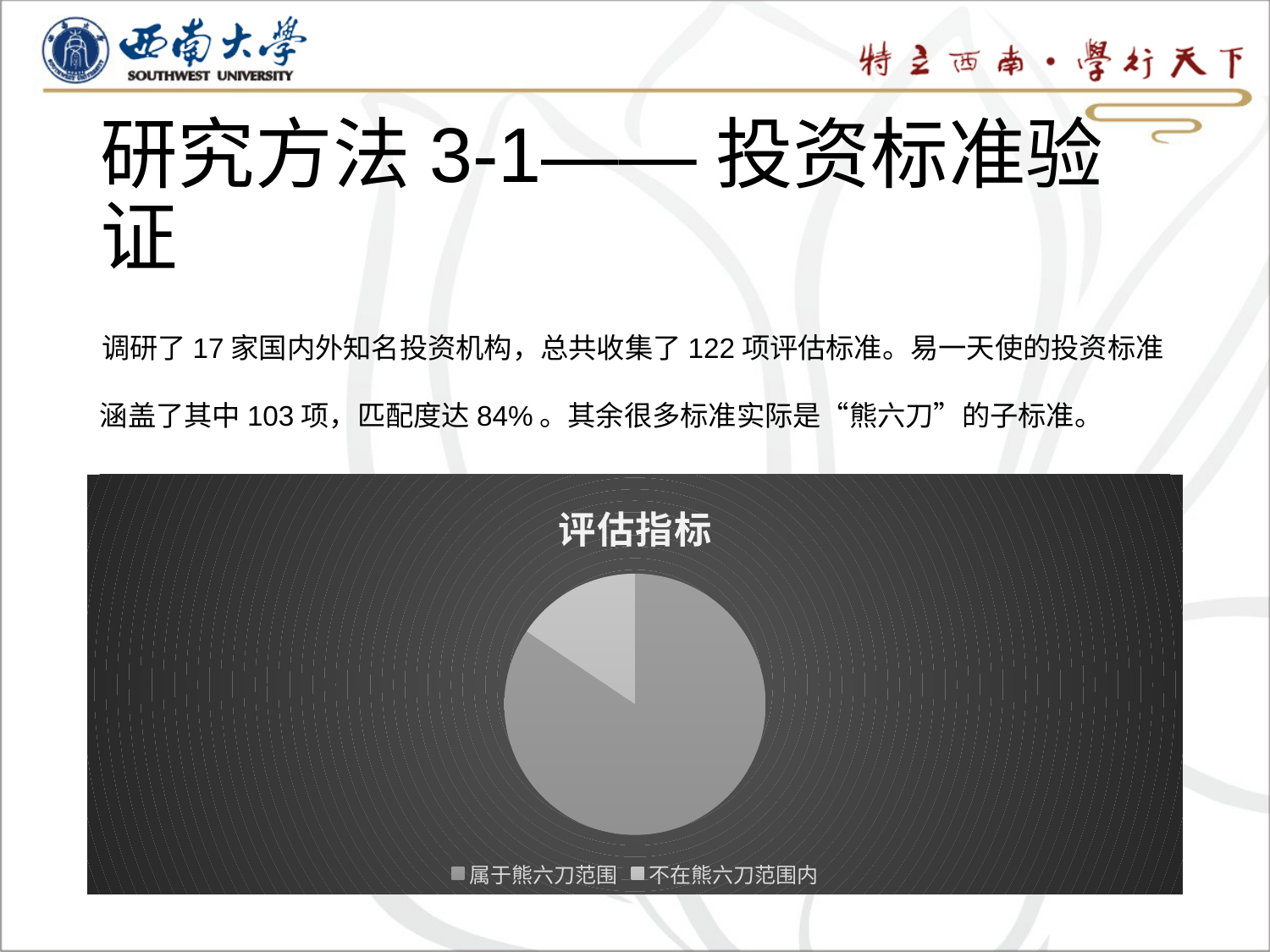

# 研究方法3-1——投资标准验证
调研了17家国内外知名投资机构，总共收集了122项评估标准。易一天使的投资标准涵盖了其中103项，匹配度达84%。其余很多标准实际是“熊六刀”的子标准。

### Chart:

| Category | 评估指标 |
|---|---|
| 属于熊六刀范围 | 103.0 |
| 不在熊六刀范围内 | 19.0 |